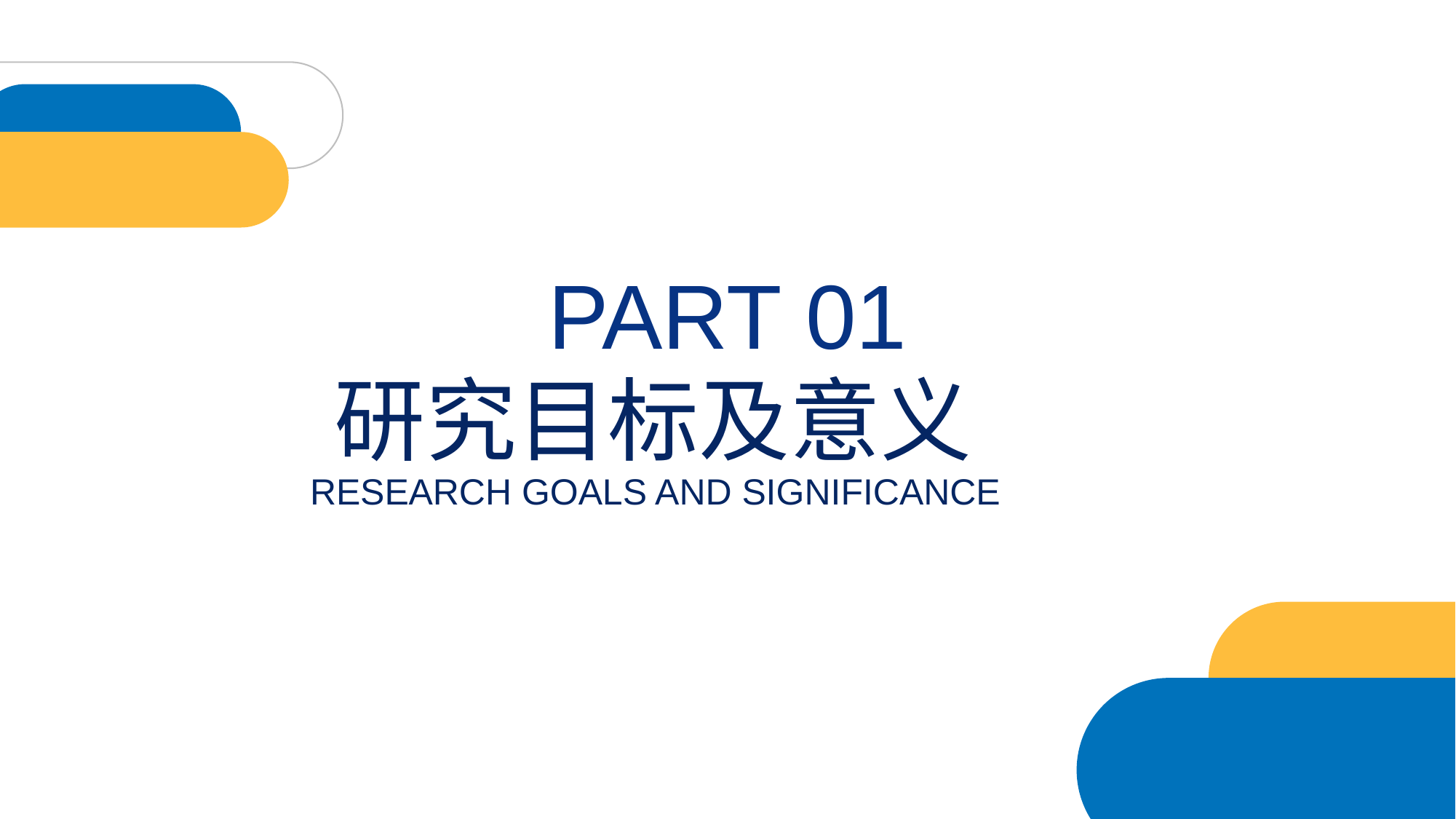

PART 01
研究目标及意义
RESEARCH GOALS AND SIGNIFICANCE